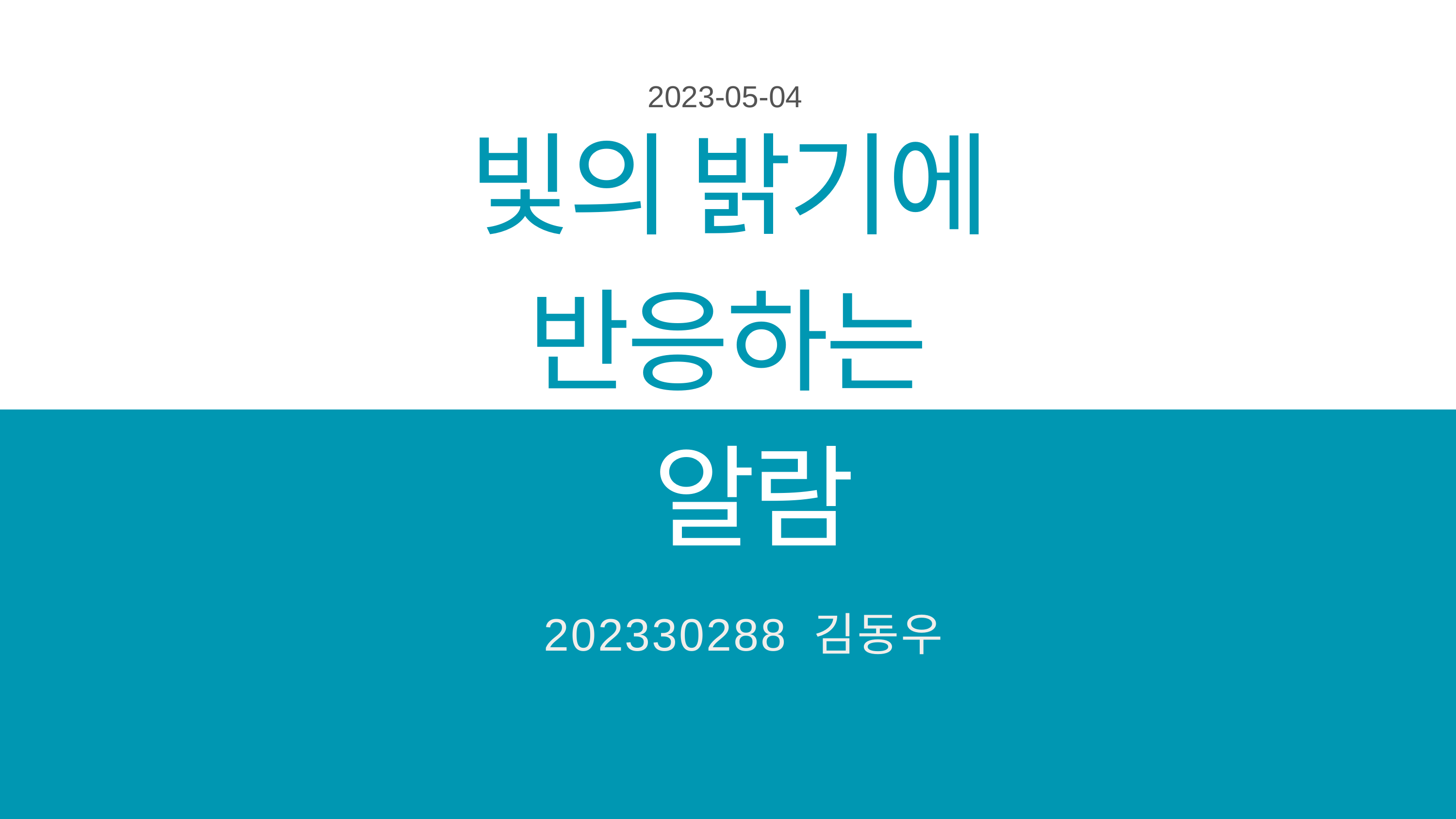

2023-05-04
빛의 밝기에 반응하는
 알람
202330288 김동우